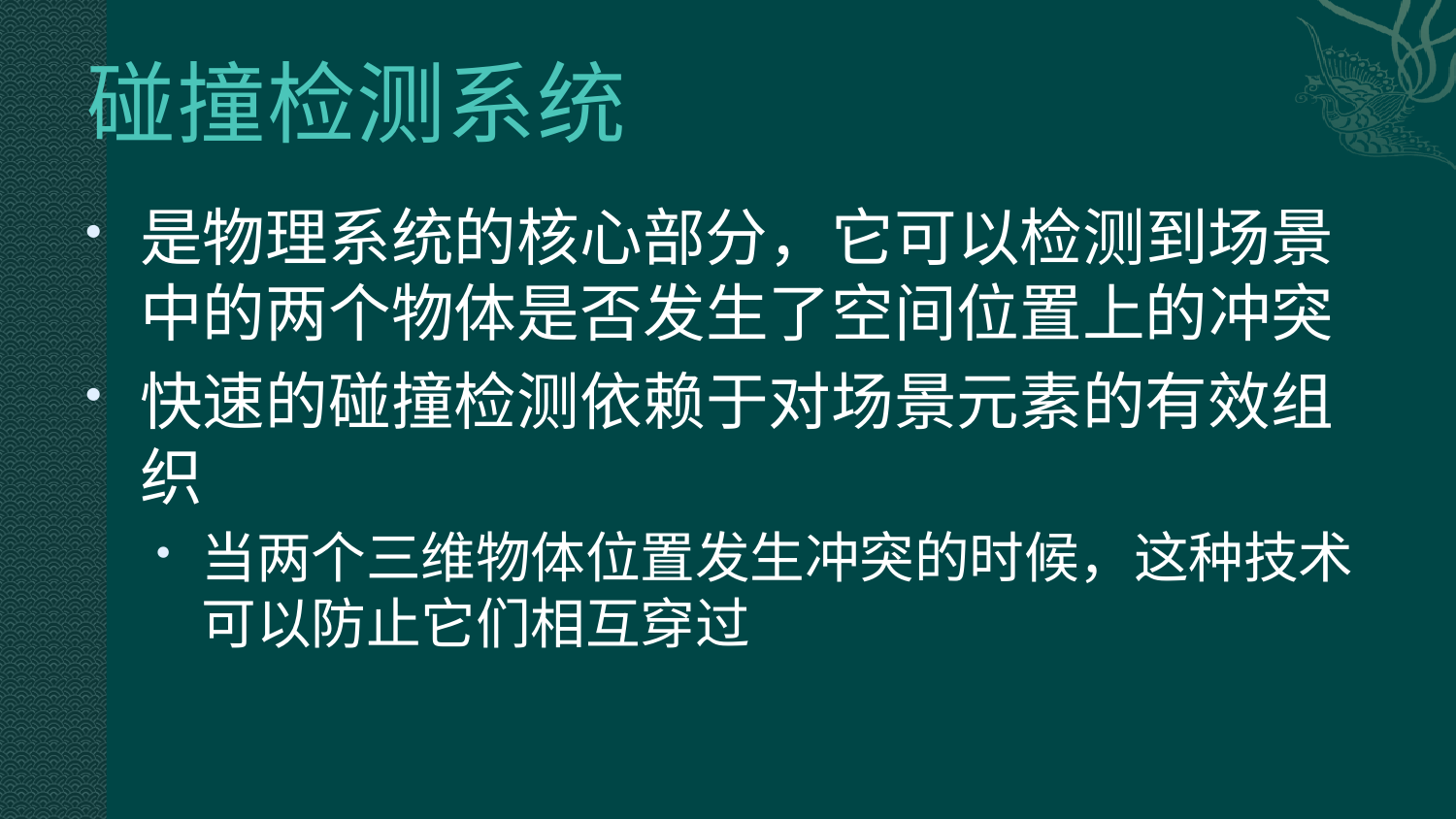

# 碰撞检测系统
是物理系统的核心部分，它可以检测到场景中的两个物体是否发生了空间位置上的冲突
快速的碰撞检测依赖于对场景元素的有效组织
当两个三维物体位置发生冲突的时候，这种技术可以防止它们相互穿过